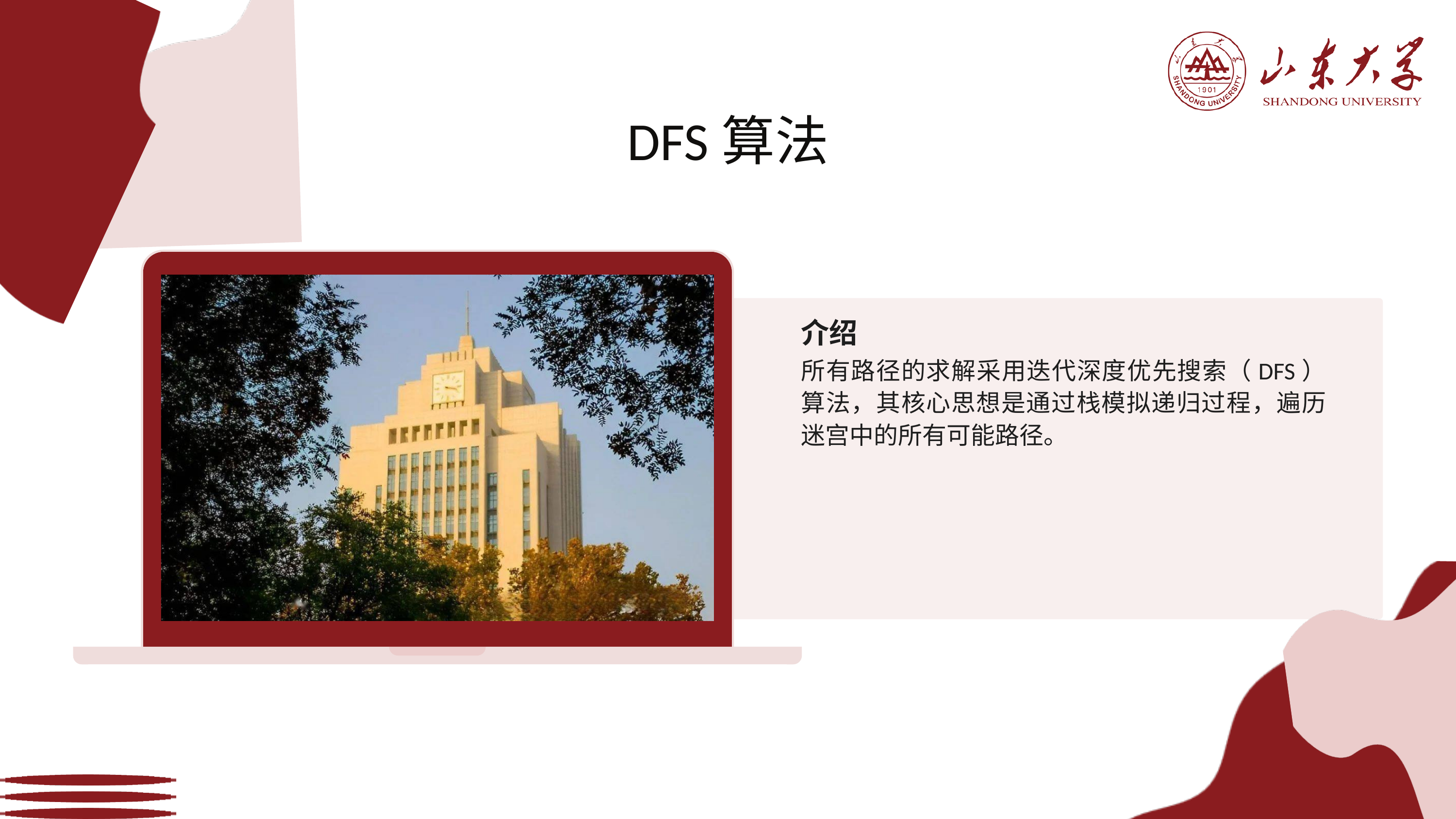

DFS算法

介绍
所有路径的求解采用迭代深度优先搜索（DFS）算法，其核心思想是通过栈模拟递归过程，遍历迷宫中的所有可能路径。